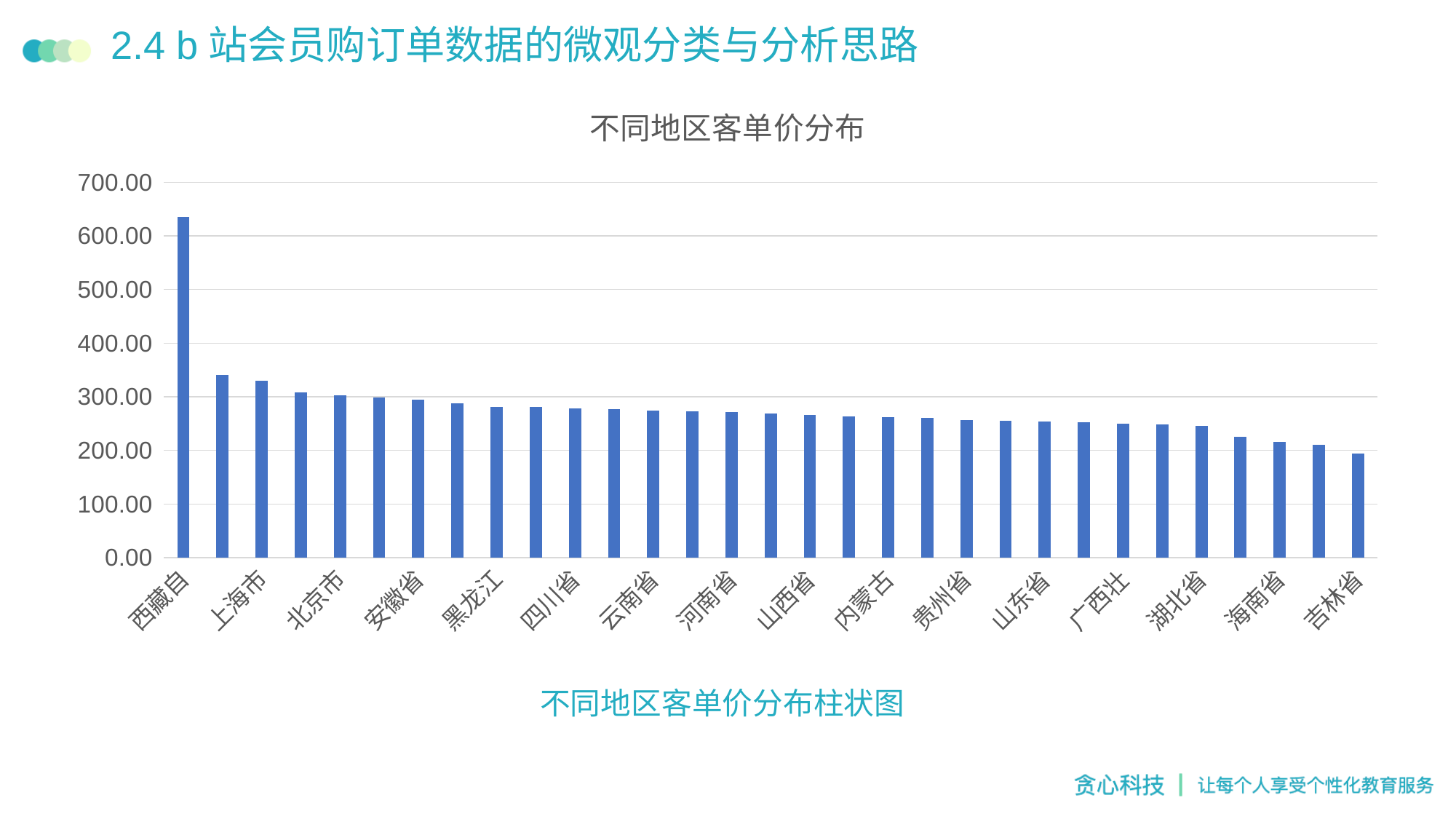

# 2.4 b站会员购订单数据的微观分类与分析思路

### Chart: 不同地区客单价分布

| Category |  |
|---|---|
| 西藏自 | 635.6666666666666 |
| 浙江省 | 340.0315532286212 |
| 上海市 | 329.84908722109543 |
| 陕西省 | 308.59329608938555 |
| 北京市 | 302.238947368421 |
| 天津市 | 298.57209302325583 |
| 安徽省 | 294.7557522123894 |
| 江苏省 | 287.4980897250361 |
| 黑龙江 | 281.4644230769232 |
| 辽宁省 | 281.0889610389611 |
| 四川省 | 277.72281059063124 |
| 广东省 | 276.33838652482257 |
| 云南省 | 274.71835443037975 |
| 重庆市 | 272.78508771929825 |
| 河南省 | 272.03944636678204 |
| 湖南省 | 268.6546075085325 |
| 山西省 | 265.3528846153846 |
| 青海省 | 263.375 |
| 内蒙古 | 262.2112676056338 |
| 福建省 | 261.14200626959246 |
| 贵州省 | 256.68 |
| 河北省 | 254.52565217391304 |
| 山东省 | 253.25046728971955 |
| 新疆维 | 252.58333333333334 |
| 广西壮 | 249.63991228070176 |
| 甘肃省 | 248.02325581395348 |
| 湖北省 | 245.8408783783783 |
| 江西省 | 224.95444444444445 |
| 海南省 | 215.6046511627907 |
| 宁夏回 | 210.0 |
| 吉林省 | 193.7877192982456 |
不同地区客单价分布柱状图